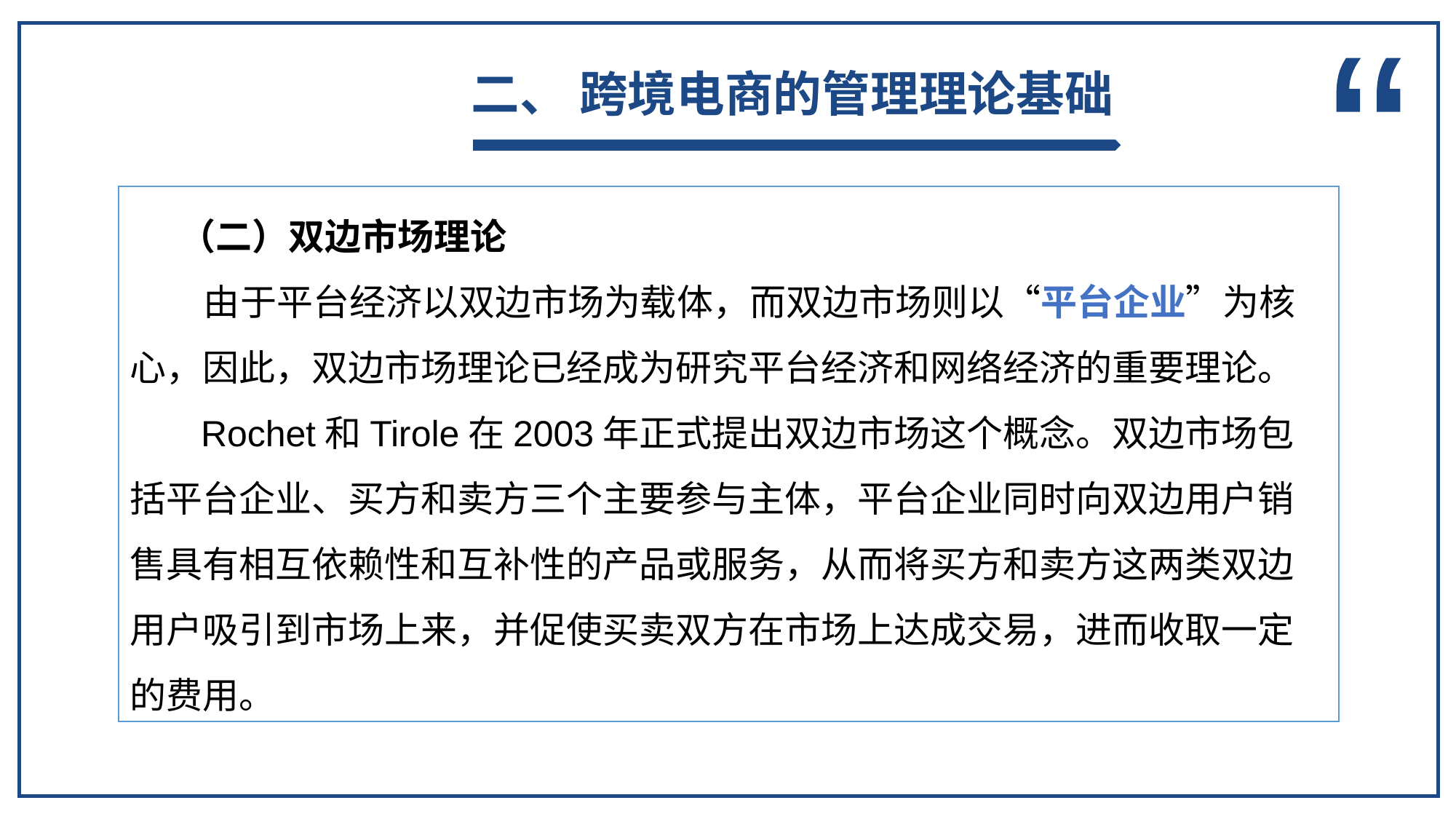

二、 跨境电商的管理理论基础

“
     （二）双边市场理论
        由于平台经济以双边市场为载体，而双边市场则以“平台企业”为核心，因此，双边市场理论已经成为研究平台经济和网络经济的重要理论。
       Rochet和Tirole在2003年正式提出双边市场这个概念。双边市场包括平台企业、买方和卖方三个主要参与主体，平台企业同时向双边用户销售具有相互依赖性和互补性的产品或服务，从而将买方和卖方这两类双边用户吸引到市场上来，并促使买卖双方在市场上达成交易，进而收取一定的费用。